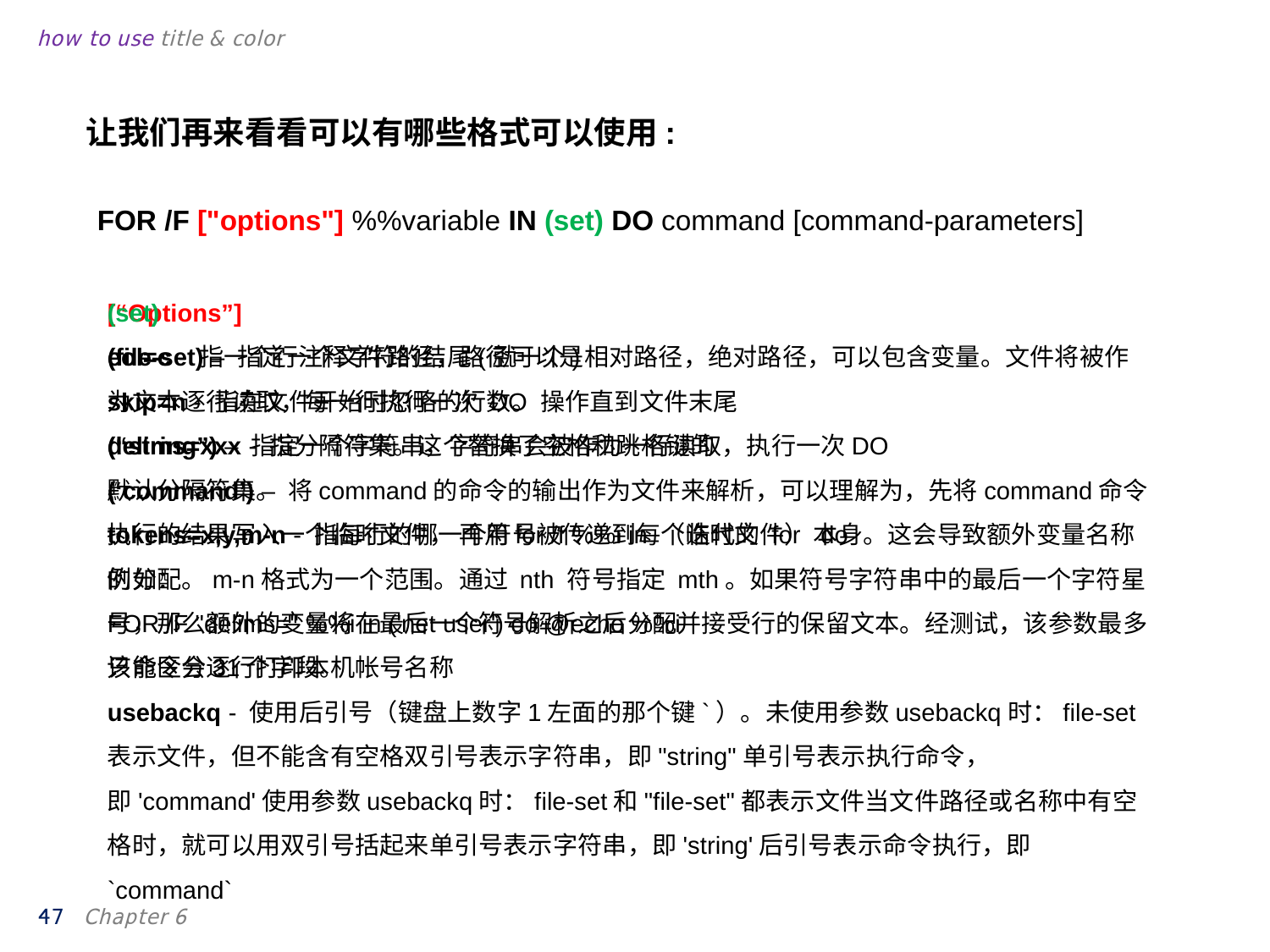

how to use title & color
让我们再来看看可以有哪些格式可以使用:
FOR /F ["options"] %%variable IN (set) DO command [command-parameters]
[“Options”]
eol=c - 指一个行注释字符的结尾(就一个)
skip=n - 指在文件开始时忽略的行数。
delims=xxx - 指分隔符集。这个替换了空格和跳格键的
默认分隔符集。
tokens=x,y,m-n - 指每行的哪一个符号被传递到每个迭代的 for 本身。这会导致额外变量名称的分配。m-n格式为一个范围。通过 nth 符号指定 mth。如果符号字符串中的最后一个字符星号，那么额外的变量将在最后一个符号解析之后分配并接受行的保留文本。经测试，该参数最多
只能区分31个字段。
usebackq - 使用后引号（键盘上数字1左面的那个键`）。未使用参数usebackq时：file-set表示文件，但不能含有空格双引号表示字符串，即"string"单引号表示执行命令，即'command'使用参数usebackq时：file-set和"file-set"都表示文件当文件路径或名称中有空格时，就可以用双引号括起来单引号表示字符串，即'string'后引号表示命令执行，即`command`
(set)
(file-set) – 指定一个文件路径，路径可以是相对路径，绝对路径，可以包含变量。文件将被作为文本逐行读取，每一行执行一次 DO 操作直到文件末尾
(“string”) – 指定一个字符串，字符串会被作为一行读取，执行一次DO
(‘command’) – 将command的命令的输出作为文件来解析，可以理解为，先将command命令执行的结果写入一个临时文件， 再用for /f %%i in （临时文件） do
例如：
FOR /F "delims=" %%i in ('net user') do @echo %%i
该命令会逐行打印本机帐号名称
47   Chapter 6